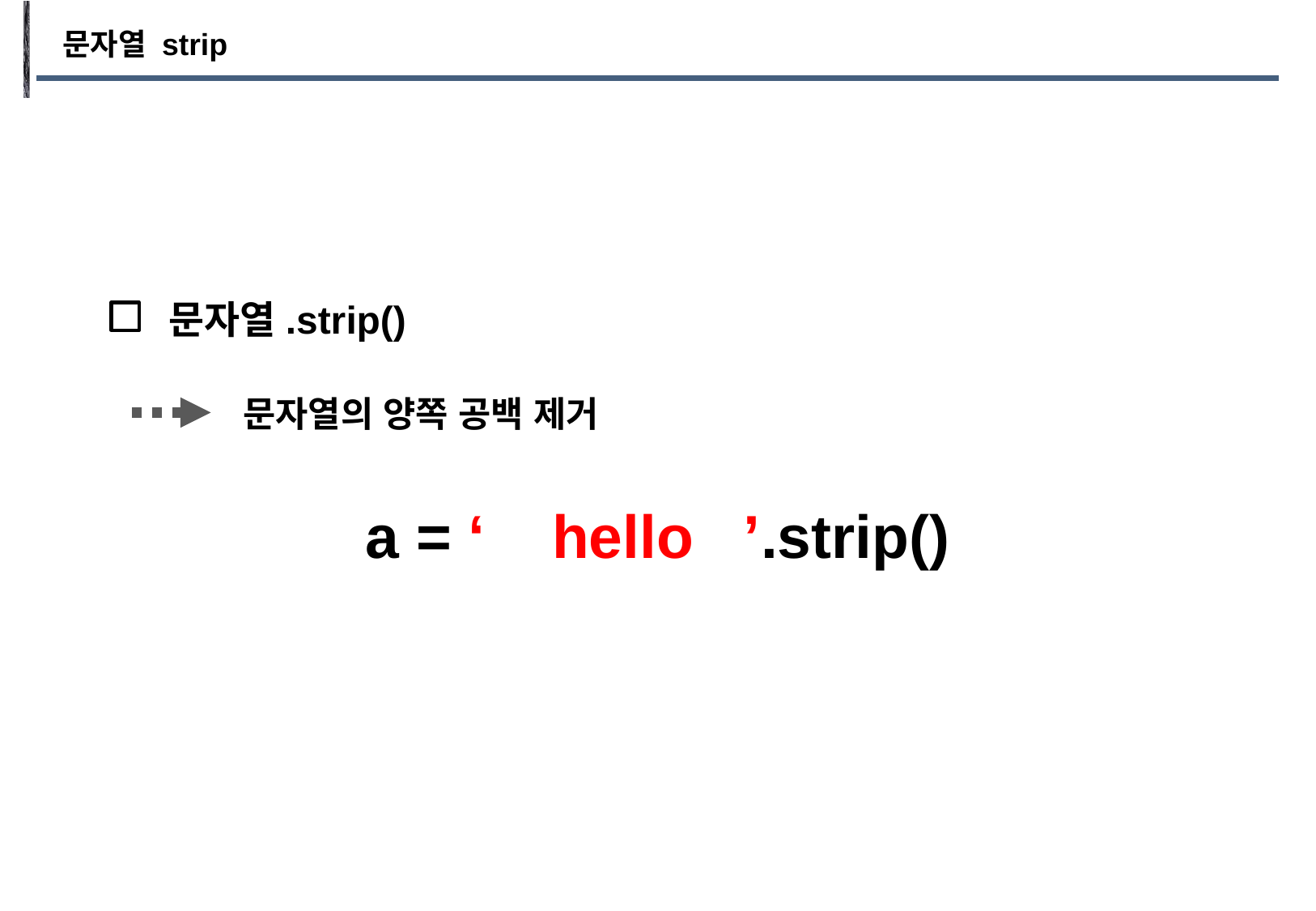

문자열 strip

문자열.strip()

문자열의 양쪽 공백 제거
a = ‘    hello   ’.strip()